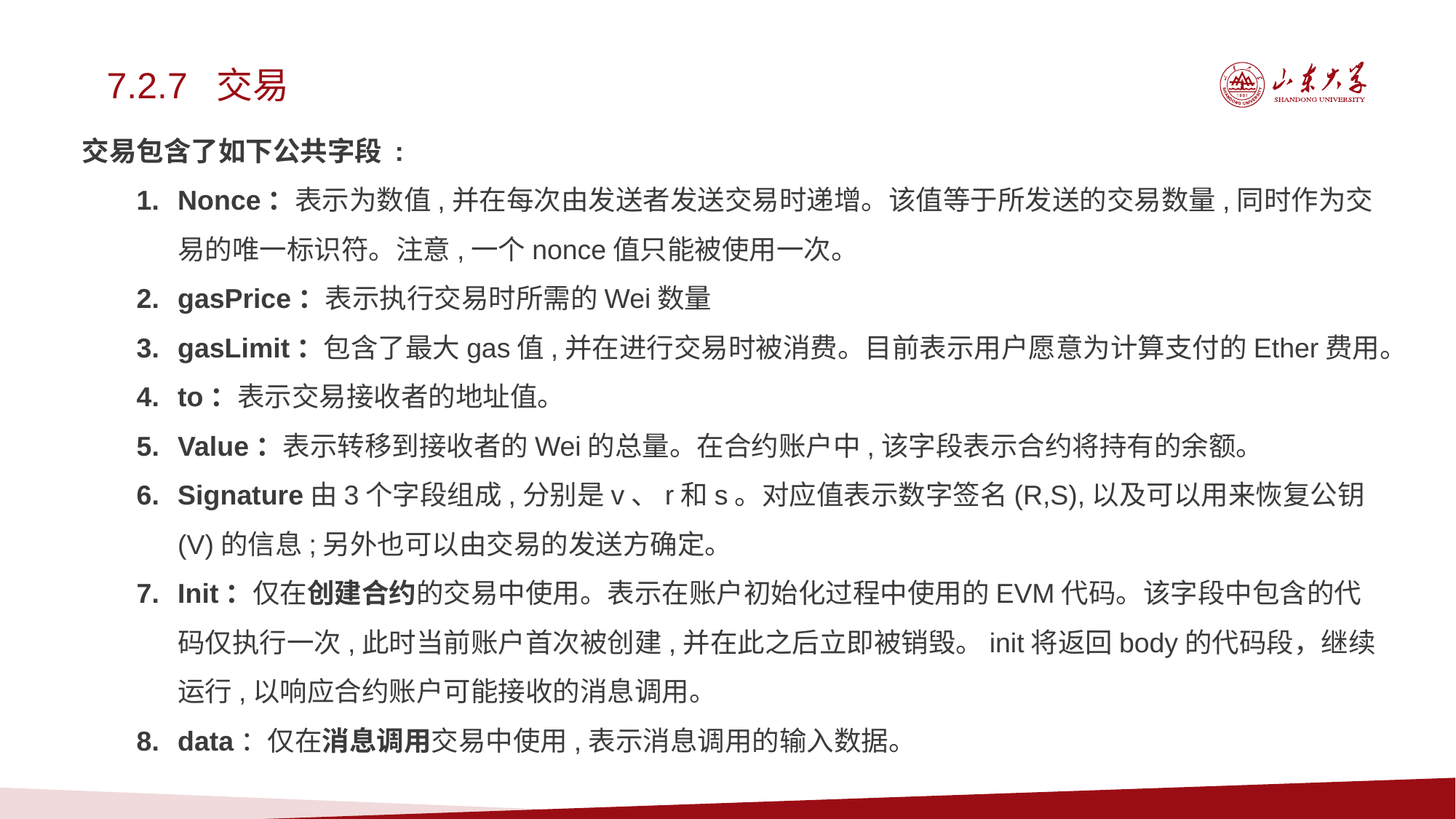

7.2.7  交易
交易包含了如下公共字段 :
Nonce：表示为数值,并在每次由发送者发送交易时递增。该值等于所发送的交易数量,同时作为交易的唯一标识符。注意,一个nonce值只能被使用一次。
gasPrice：表示执行交易时所需的Wei数量
gasLimit：包含了最大gas值,并在进行交易时被消费。目前表示用户愿意为计算支付的Ether费用。
to：表示交易接收者的地址值。
Value：表示转移到接收者的Wei的总量。在合约账户中,该字段表示合约将持有的余额。
Signature由3个字段组成,分别是v、r和s。对应值表示数字签名(R,S),以及可以用来恢复公钥(V)的信息;另外也可以由交易的发送方确定。
Init：仅在创建合约的交易中使用。表示在账户初始化过程中使用的EVM代码。该字段中包含的代码仅执行一次,此时当前账户首次被创建,并在此之后立即被销毁。init将返回body的代码段，继续运行,以响应合约账户可能接收的消息调用。
data：仅在消息调用交易中使用,表示消息调用的输入数据。